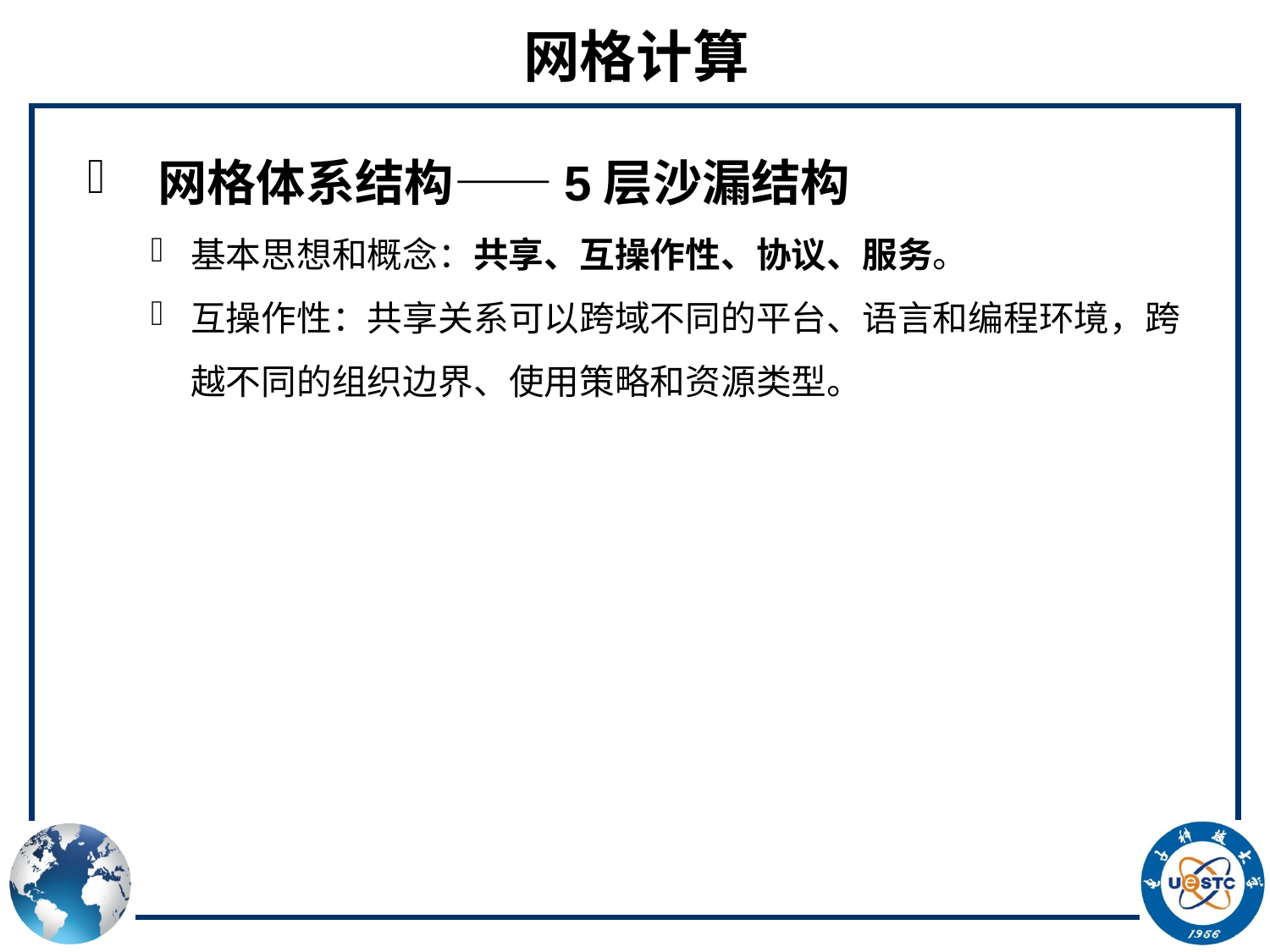

# 网格计算
 网格体系结构——5层沙漏结构
基本思想和概念：共享、互操作性、协议、服务。
互操作性：共享关系可以跨域不同的平台、语言和编程环境，跨越不同的组织边界、使用策略和资源类型。